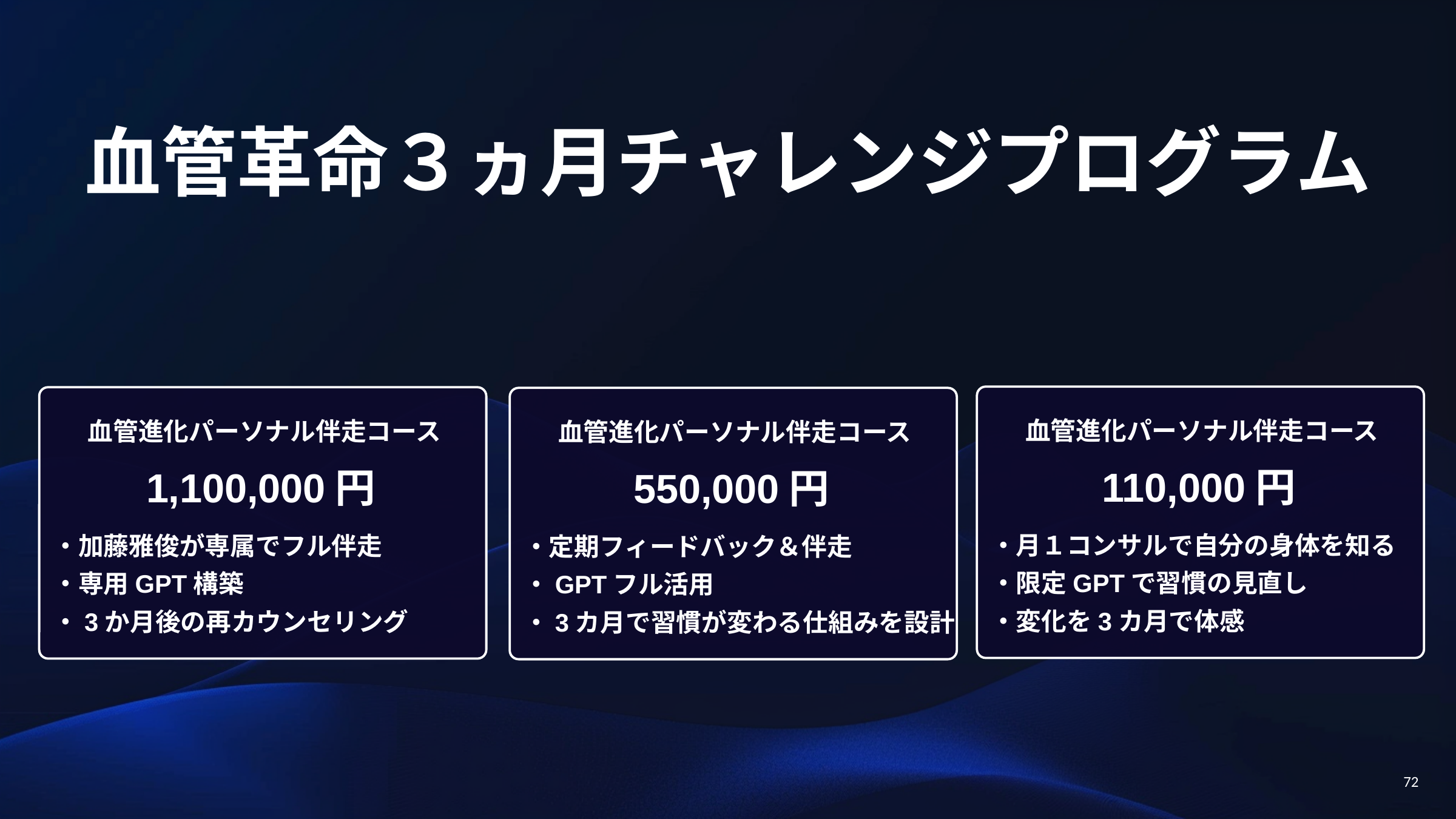

血管革命３ヵ月チャレンジプログラム

血管進化パーソナル伴走コース

110,000円
・月１コンサルで自分の身体を知る
・限定GPTで習慣の見直し
・変化を3カ月で体感

血管進化パーソナル伴走コース

1,100,000円
・加藤雅俊が専属でフル伴走
・専用GPT構築
・3か月後の再カウンセリング

血管進化パーソナル伴走コース

550,000円
・定期フィードバック＆伴走
・GPTフル活用
・3カ月で習慣が変わる仕組みを設計
72